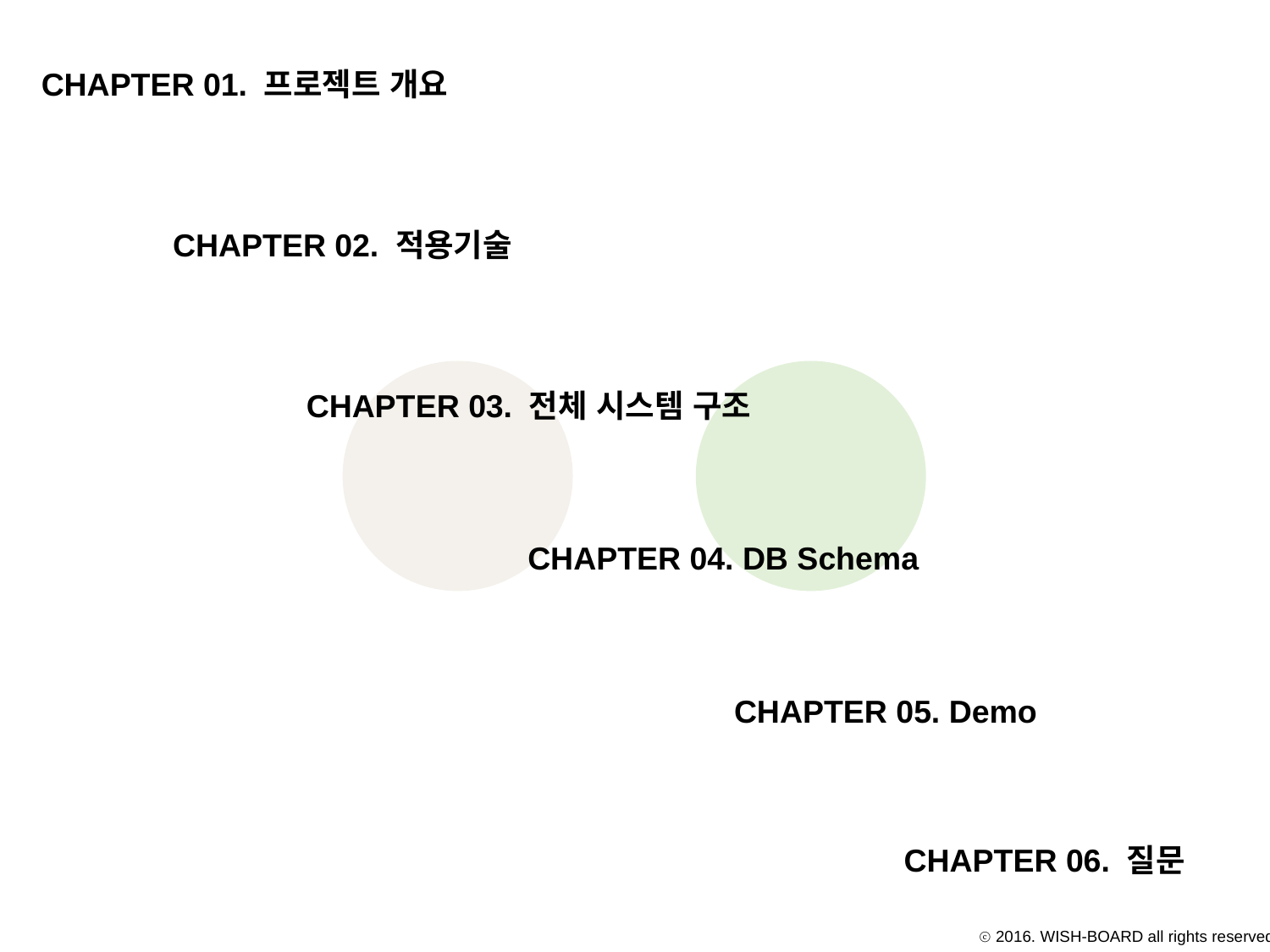

CHAPTER 01. 프로젝트 개요
CHAPTER 02. 적용기술

CHAPTER 03. 전체 시스템 구조
CHAPTER 04. DB Schema
CHAPTER 05. Demo
CHAPTER 06. 질문
ⓒ 2016. WISH-BOARD all rights reserved.